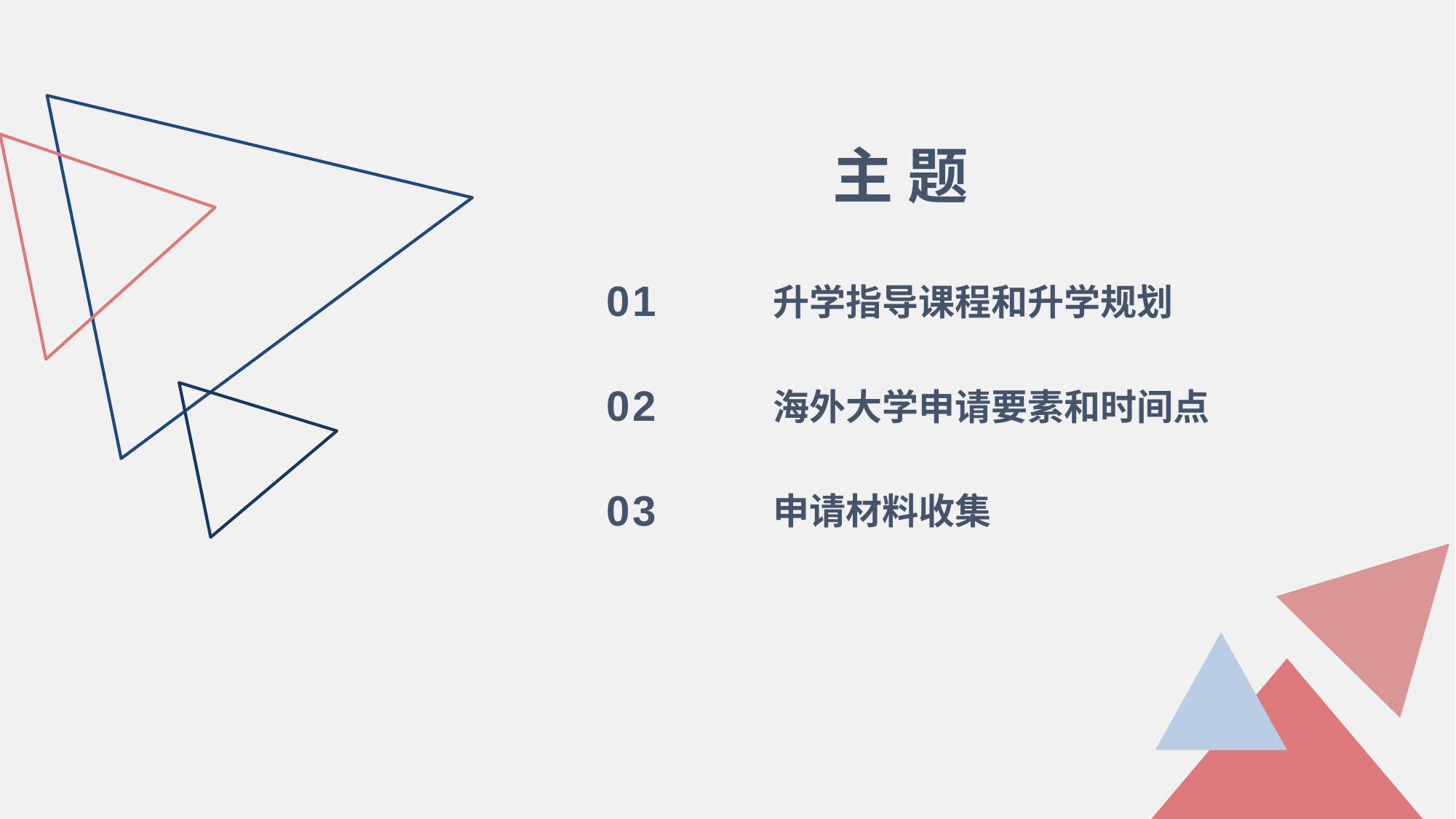

主 题
升学指导课程和升学规划
01

02

03

海外大学申请要素和时间点
申请材料收集